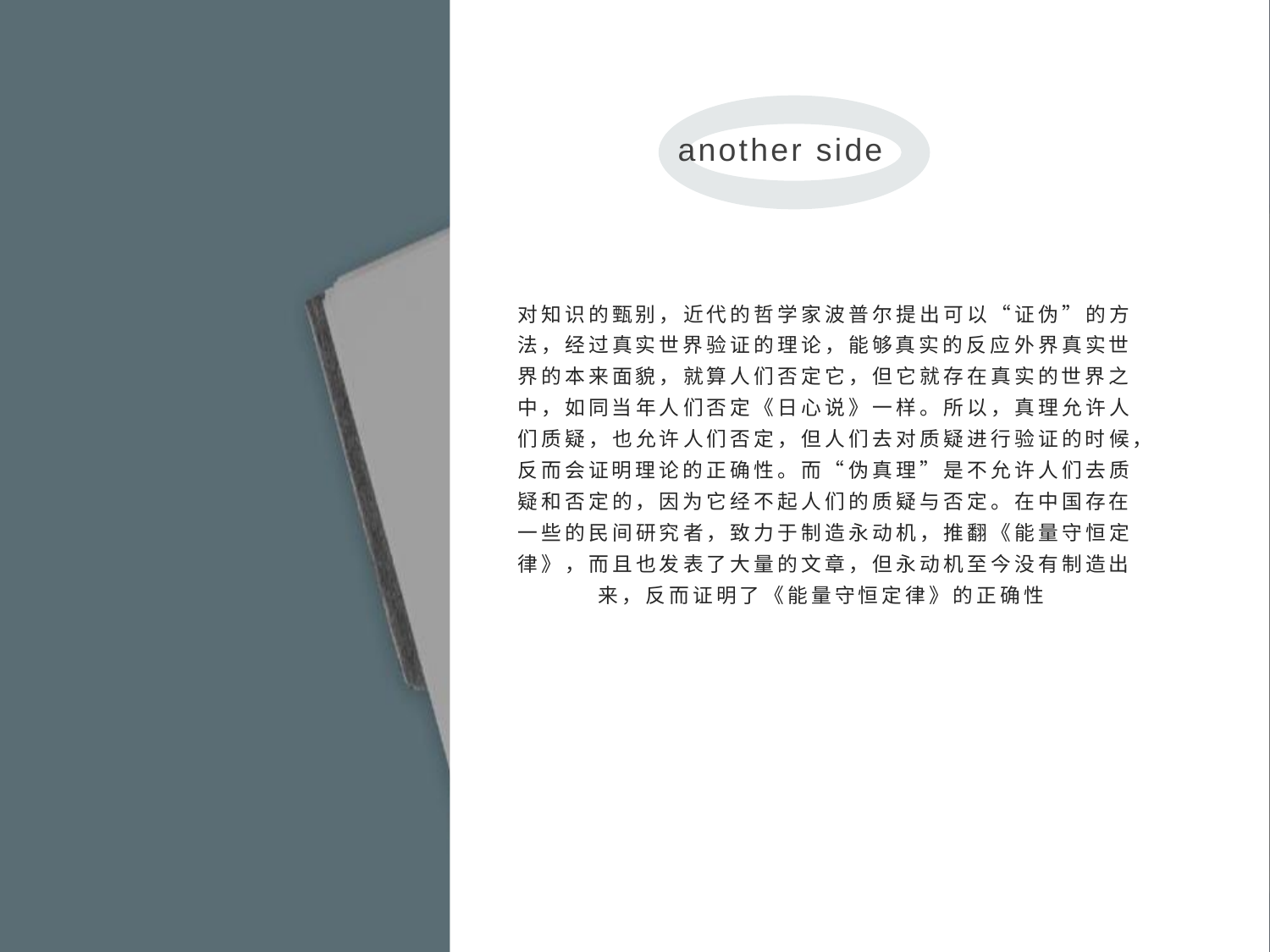

another side

对知识的甄别，近代的哲学家波普尔提出可以“证伪”的方法，经过真实世界验证的理论，能够真实的反应外界真实世界的本来面貌，就算人们否定它，但它就存在真实的世界之中，如同当年人们否定《日心说》一样。所以，真理允许人们质疑，也允许人们否定，但人们去对质疑进行验证的时候，反而会证明理论的正确性。而“伪真理”是不允许人们去质疑和否定的，因为它经不起人们的质疑与否定。在中国存在一些的民间研究者，致力于制造永动机，推翻《能量守恒定律》，而且也发表了大量的文章，但永动机至今没有制造出来，反而证明了《能量守恒定律》的正确性